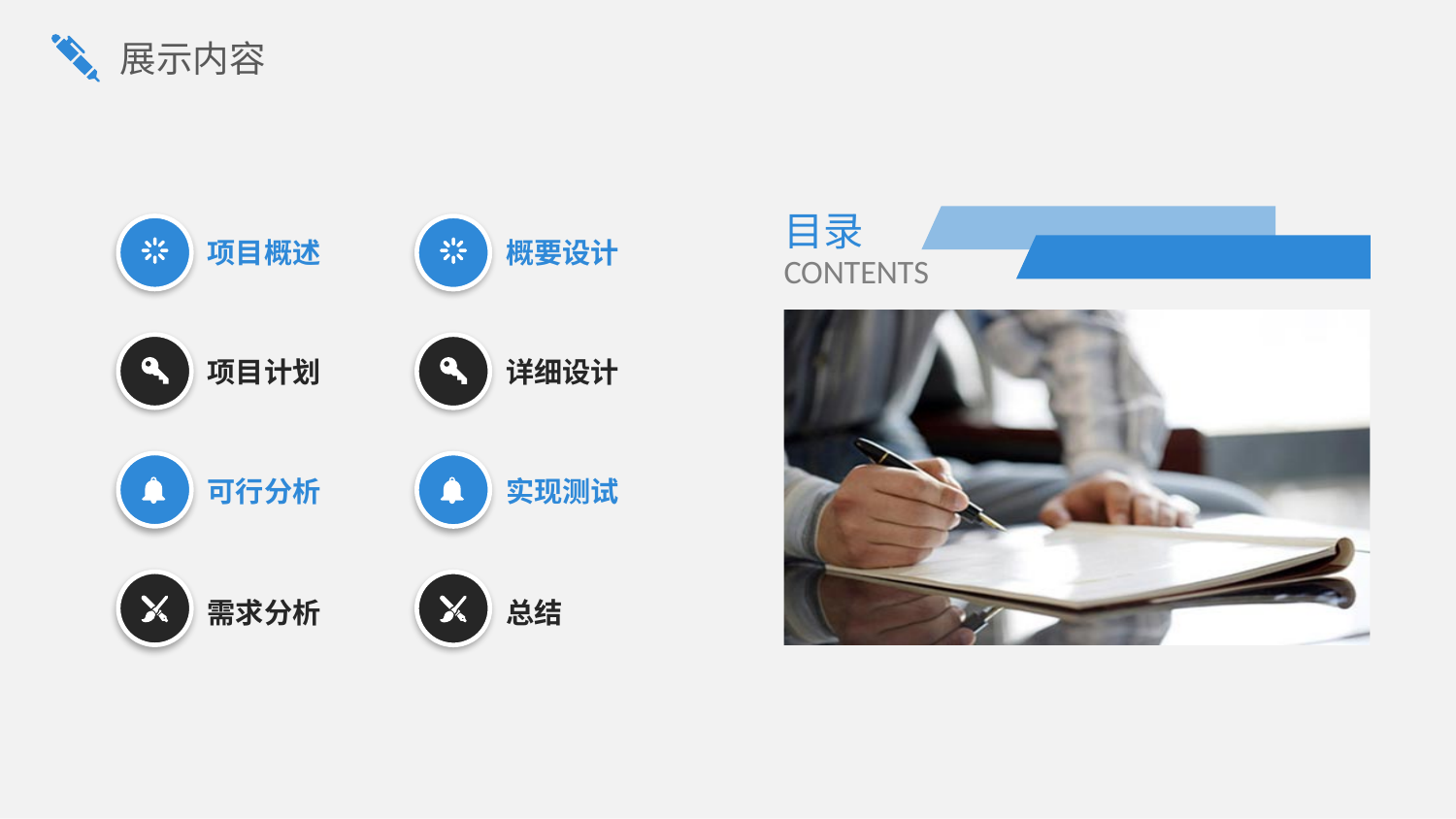

展示内容
目录
CONTENTS

项目概述

项目计划

可行分析

需求分析

概要设计

详细设计

实现测试

总结